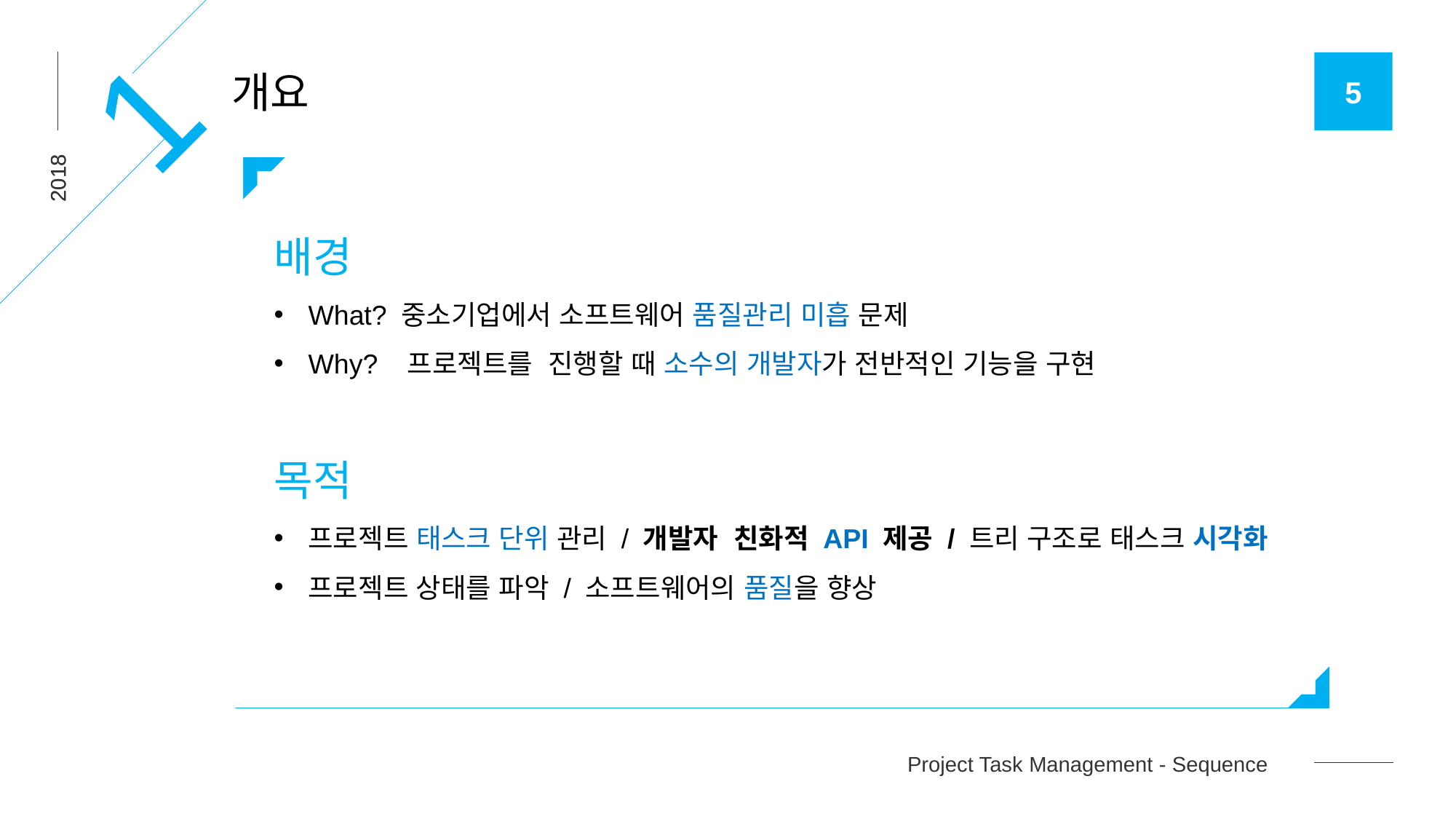

1
개요

2018
배경
What? 중소기업에서 소프트웨어 품질관리 미흡 문제
Why?   프로젝트를  진행할 때 소수의 개발자가 전반적인 기능을 구현
목적
프로젝트 태스크 단위 관리 / 개발자  친화적 API 제공 / 트리 구조로 태스크 시각화
프로젝트 상태를 파악 / 소프트웨어의 품질을 향상